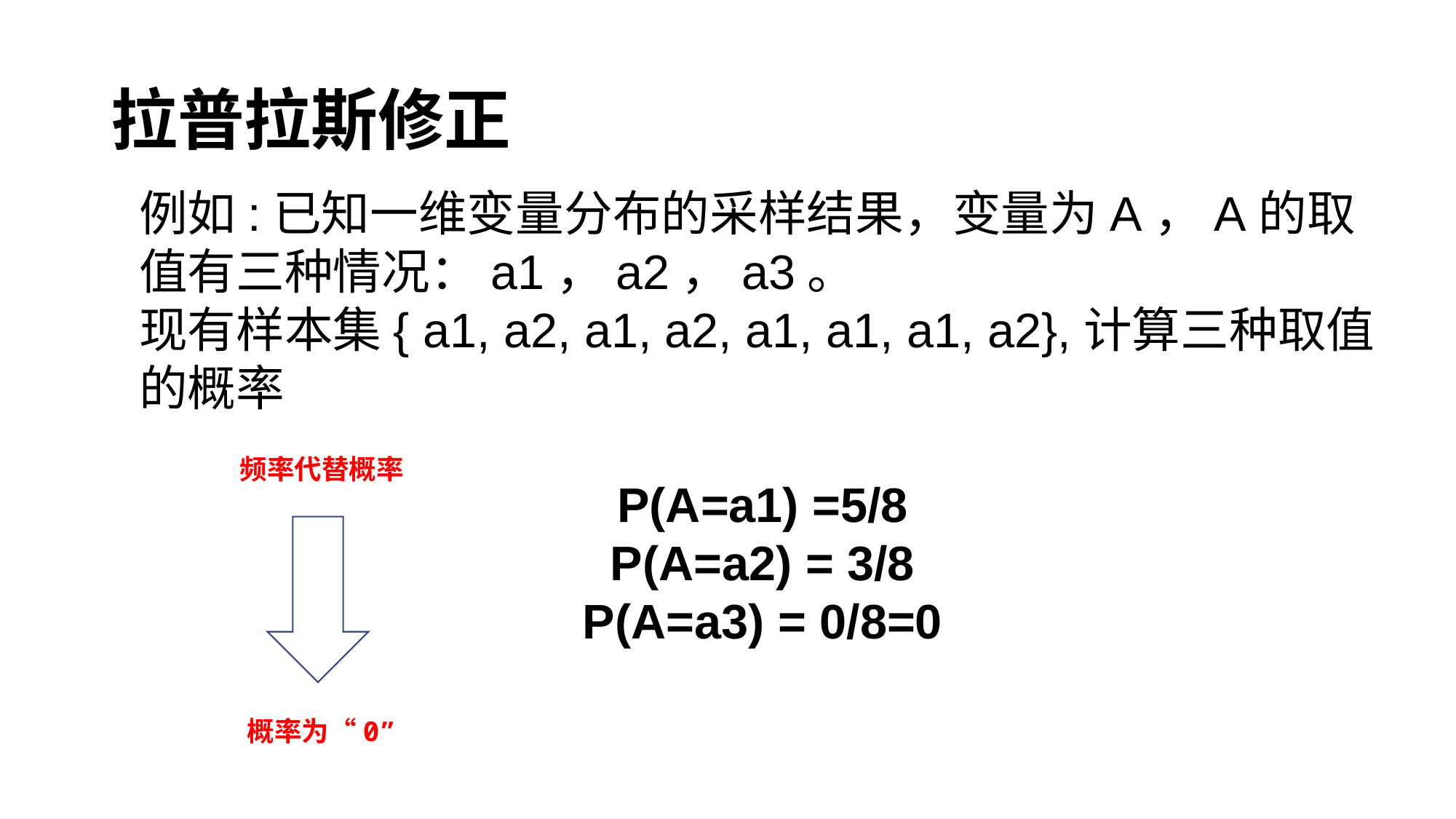

# 拉普拉斯修正
例如:已知一维变量分布的采样结果，变量为A，A的取值有三种情况：a1，a2，a3。
现有样本集{ a1, a2, a1, a2, a1, a1, a1, a2},计算三种取值的概率

P(A=a1) =5/8
P(A=a2) = 3/8
P(A=a3) = 0/8=0
频率代替概率

概率为“0”